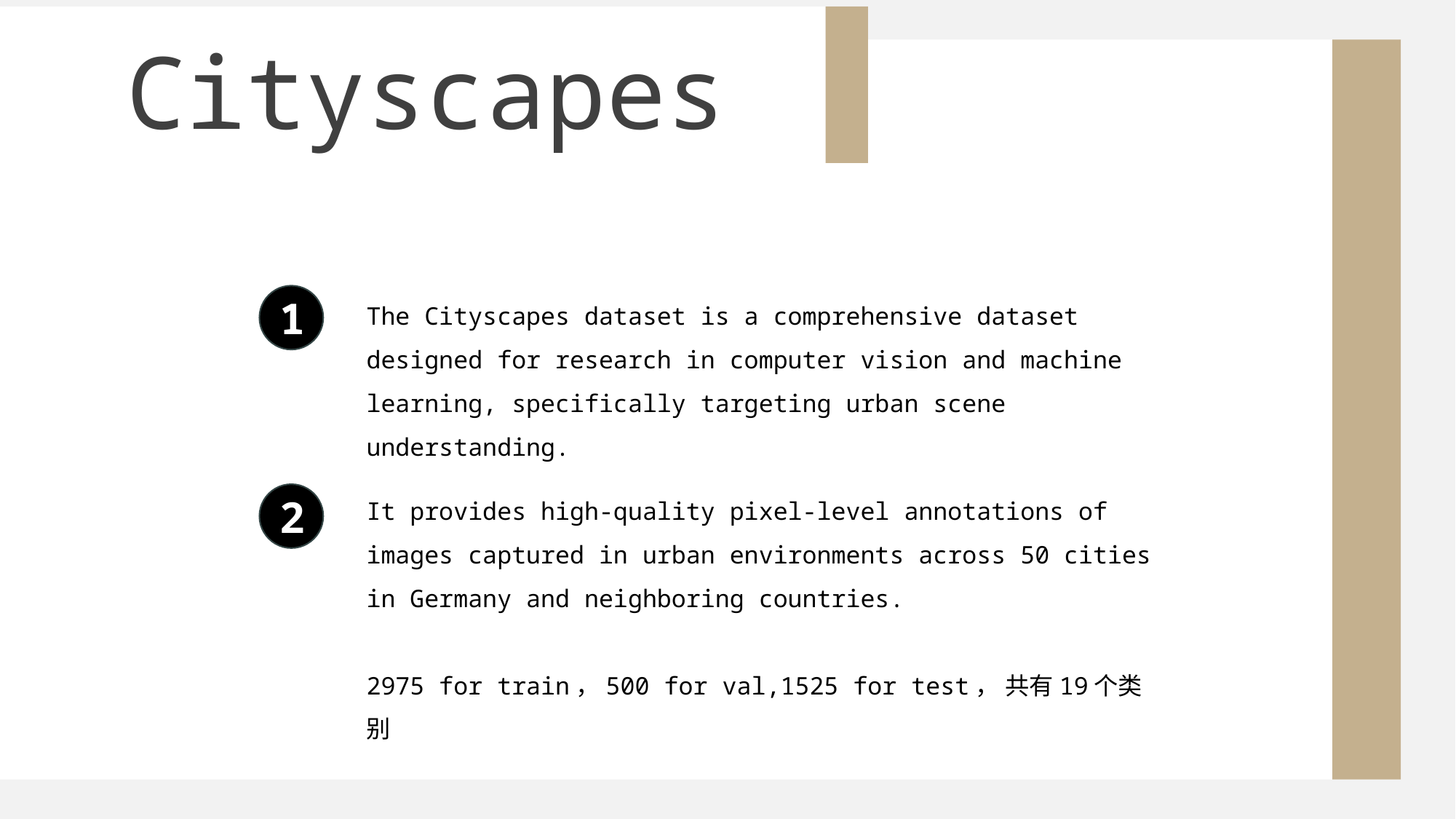

Cityscapes

The Cityscapes dataset is a comprehensive dataset designed for research in computer vision and machine learning, specifically targeting urban scene understanding.
1
It provides high-quality pixel-level annotations of images captured in urban environments across 50 cities in Germany and neighboring countries.

2975 for train，500 for val,1525 for test， 共有19个类别
2